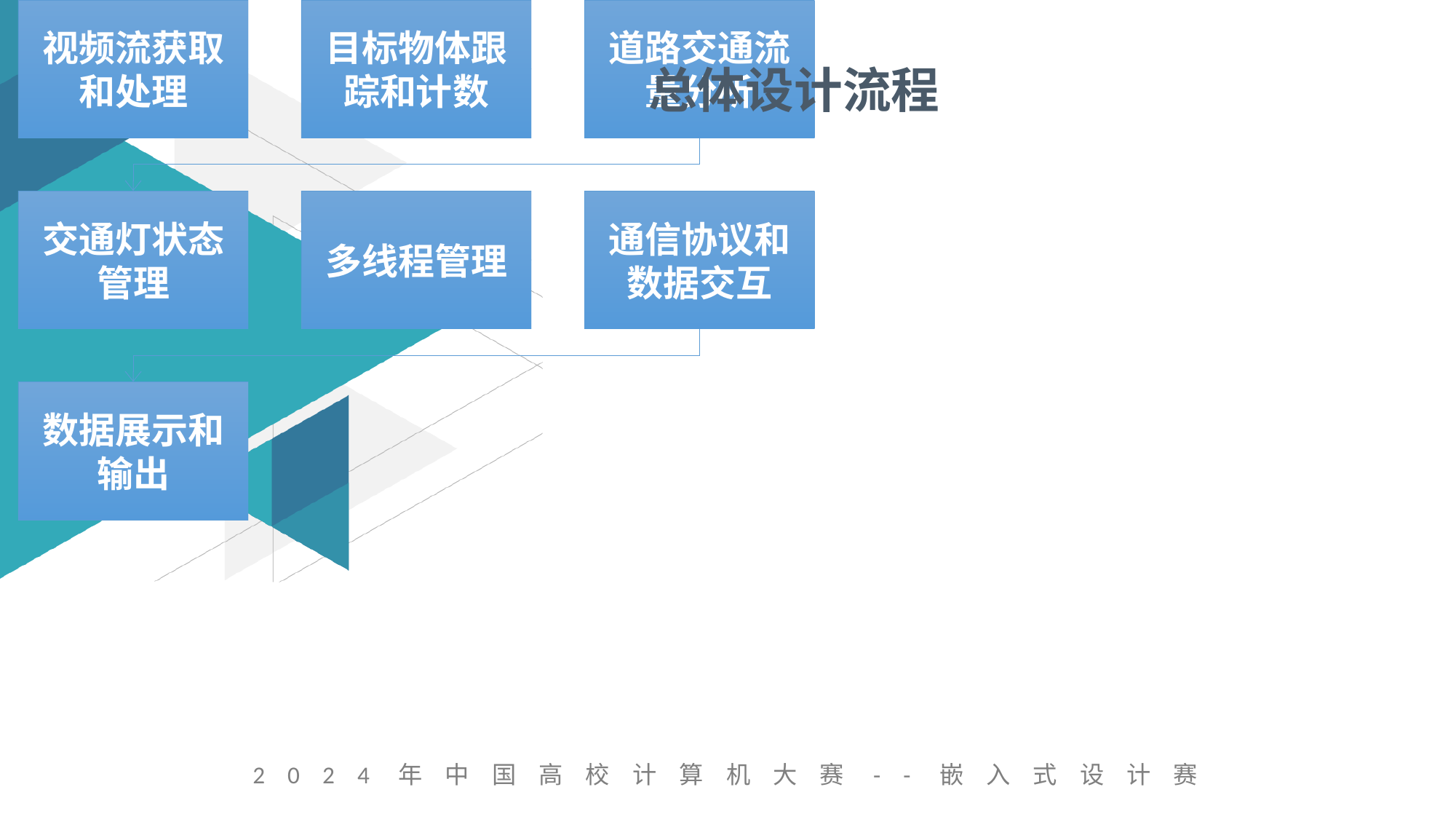

总体设计流程

视频流获取和处理

目标物体跟踪和计数

道路交通流量分析

交通灯状态管理

多线程管理

通信协议和数据交互
数据展示和输出